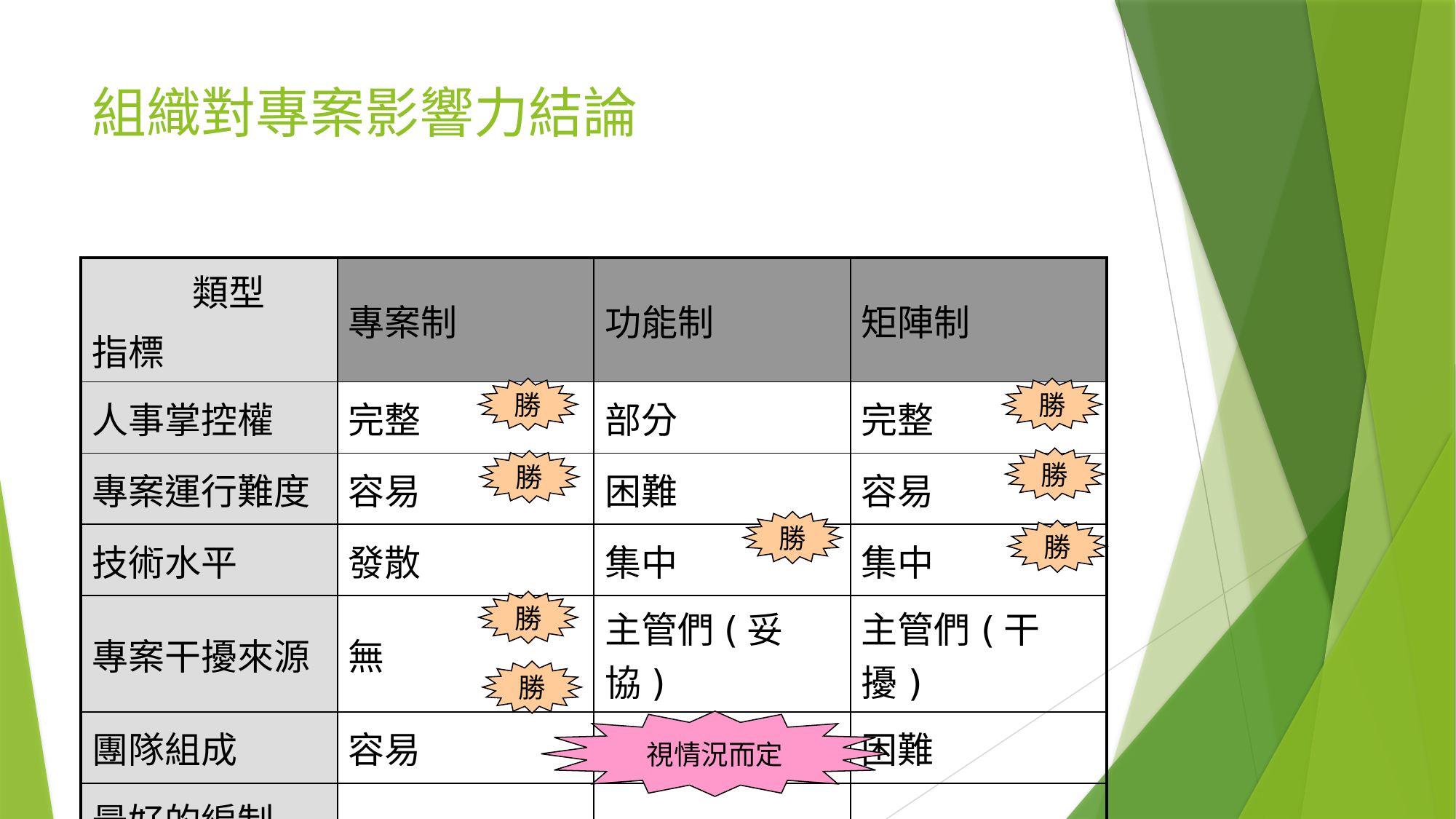

# 組織對專案影響力結論
| 類型 指標 | 專案制 | 功能制 | 矩陣制 |
| --- | --- | --- | --- |
| 人事掌控權 | 完整 | 部分 | 完整 |
| 專案運行難度 | 容易 | 困難 | 容易 |
| 技術水平 | 發散 | 集中 | 集中 |
| 專案干擾來源 | 無 | 主管們(妥協) | 主管們(干擾) |
| 團隊組成 | 容易 | 困難 | 困難 |
| 最好的編制 |  |  |  |
勝
勝
勝
勝
勝
勝
勝
勝
視情況而定